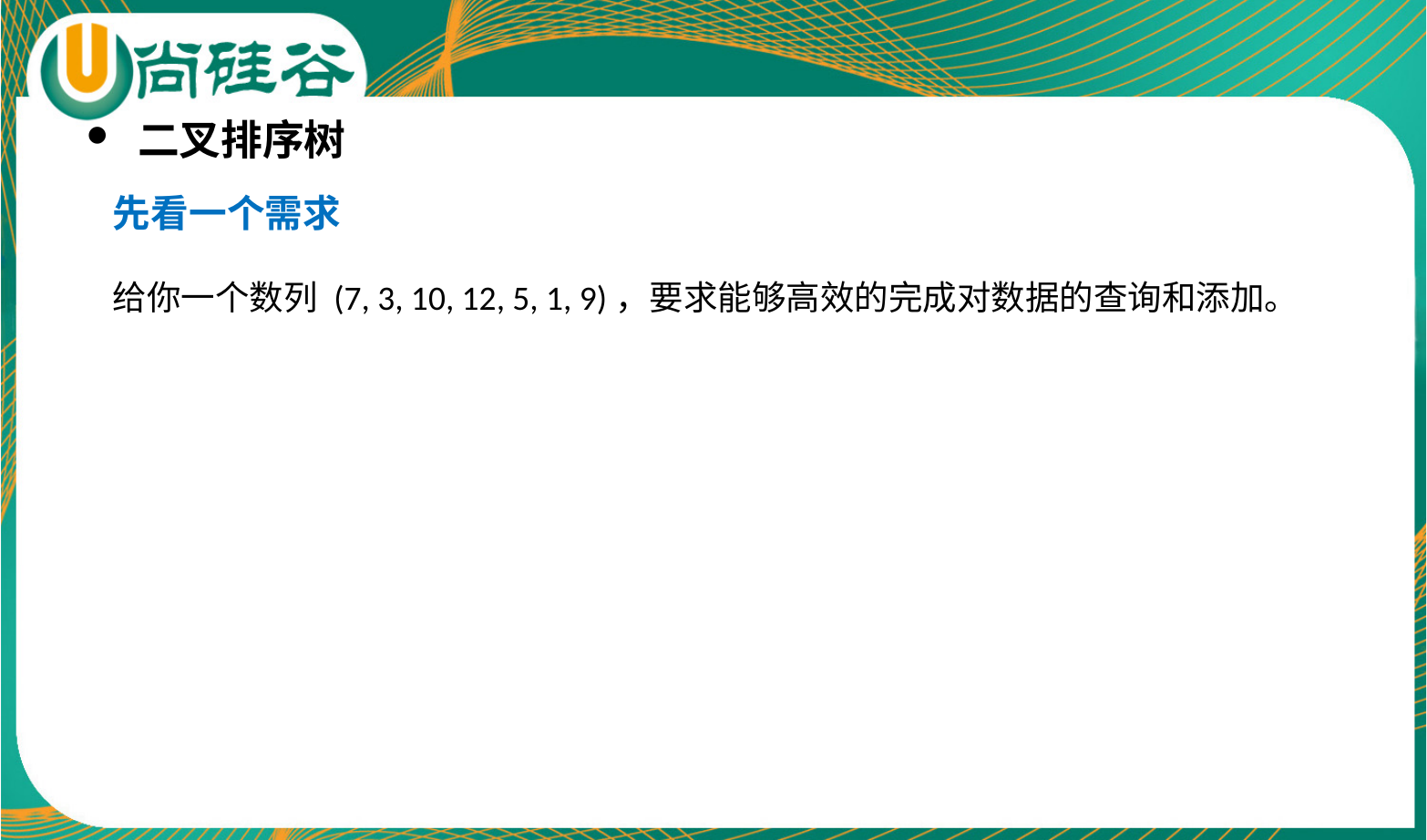

二叉排序树
先看一个需求

给你一个数列 (7, 3, 10, 12, 5, 1, 9)，要求能够高效的完成对数据的查询和添加。